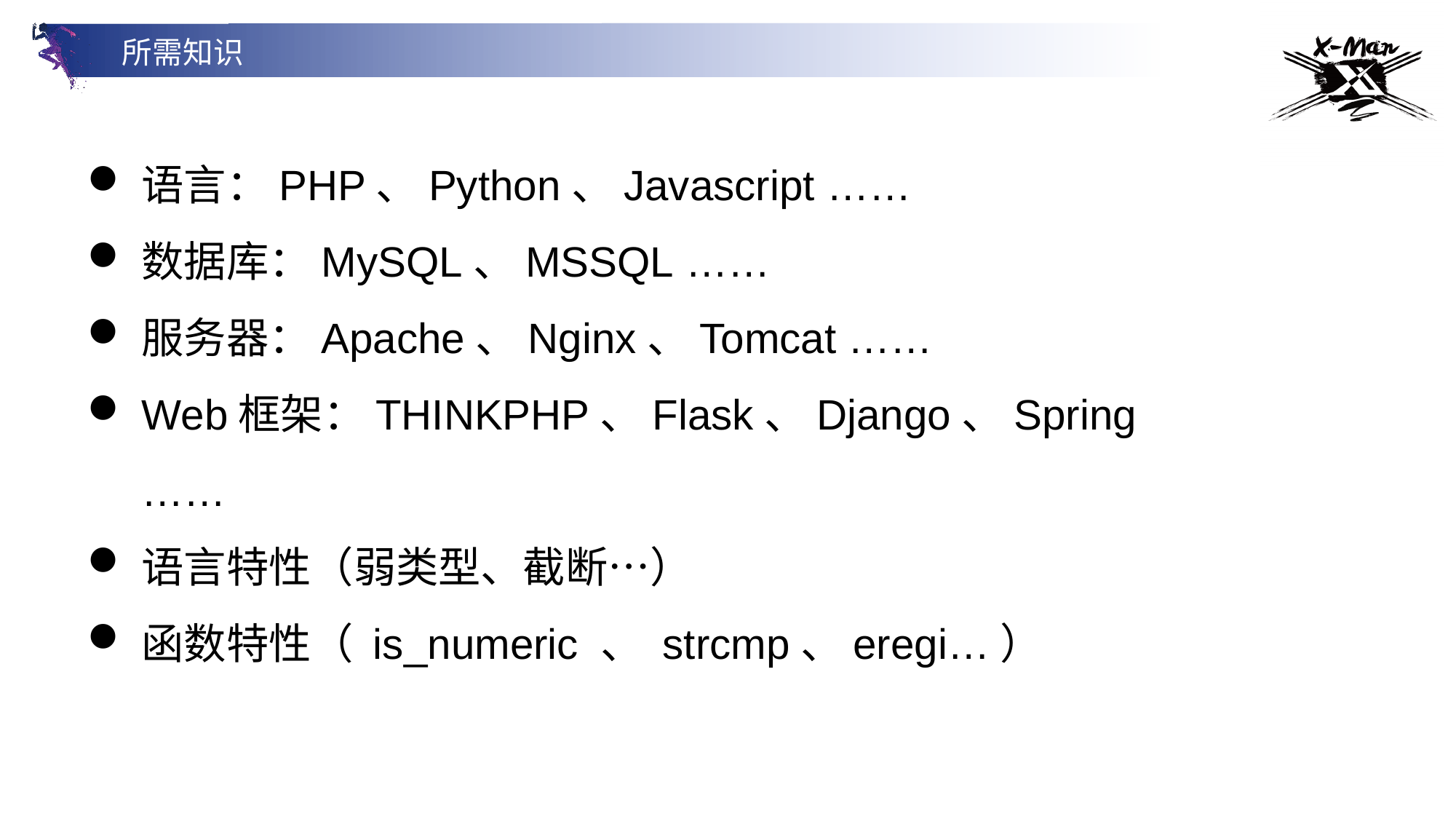

所需知识
语言：PHP、Python、Javascript ……
数据库：MySQL、MSSQL ……
服务器：Apache、Nginx、Tomcat ……
Web框架：THINKPHP、Flask、Django、Spring ……
语言特性（弱类型、截断…）
函数特性（ is_numeric 、 strcmp、eregi…）